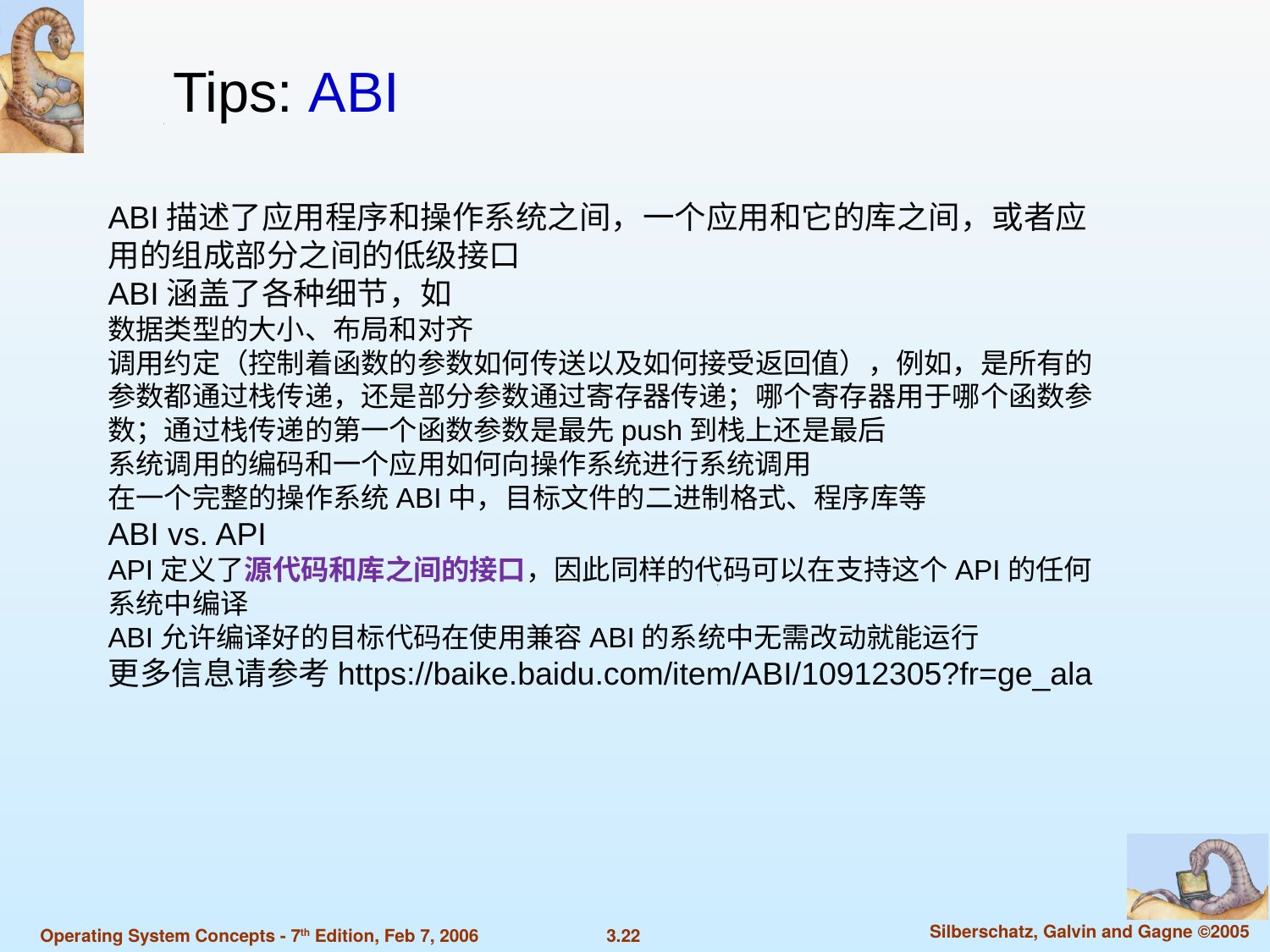

Tips: ABI
ABI描述了应用程序和操作系统之间，一个应用和它的库之间，或者应用的组成部分之间的低级接口
ABI涵盖了各种细节，如
数据类型的大小、布局和对齐
调用约定（控制着函数的参数如何传送以及如何接受返回值），例如，是所有的参数都通过栈传递，还是部分参数通过寄存器传递；哪个寄存器用于哪个函数参数；通过栈传递的第一个函数参数是最先push到栈上还是最后
系统调用的编码和一个应用如何向操作系统进行系统调用
在一个完整的操作系统ABI中，目标文件的二进制格式、程序库等
ABI vs. API
API定义了源代码和库之间的接口，因此同样的代码可以在支持这个API的任何系统中编译
ABI允许编译好的目标代码在使用兼容ABI的系统中无需改动就能运行
更多信息请参考https://baike.baidu.com/item/ABI/10912305?fr=ge_ala